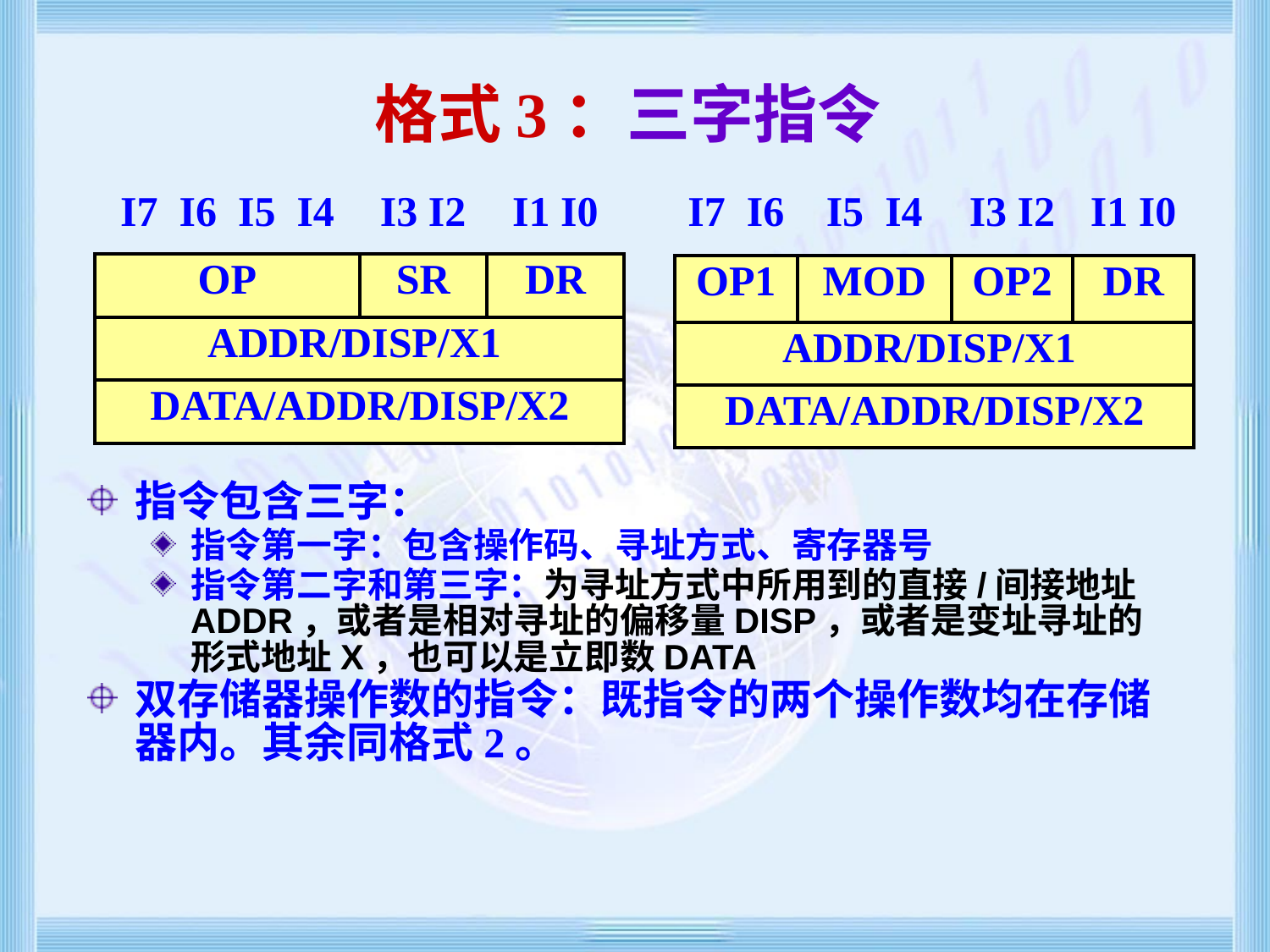

# 格式3：三字指令
| I7 I6 I5 I4 | I3 I2 | I1 I0 |
| --- | --- | --- |
| OP | SR | DR |
| ADDR/DISP/X1 |  |  |
| DATA/ADDR/DISP/X2 |  |  |
| I7 I6 | I5 I4 | I3 I2 | I1 I0 |
| --- | --- | --- | --- |
| OP1 | MOD | OP2 | DR |
| ADDR/DISP/X1 |  |  |  |
| DATA/ADDR/DISP/X2 |  |  |  |
指令包含三字：
指令第一字：包含操作码、寻址方式、寄存器号
指令第二字和第三字：为寻址方式中所用到的直接/间接地址ADDR，或者是相对寻址的偏移量DISP，或者是变址寻址的形式地址X，也可以是立即数DATA
双存储器操作数的指令：既指令的两个操作数均在存储器内。其余同格式2。

74